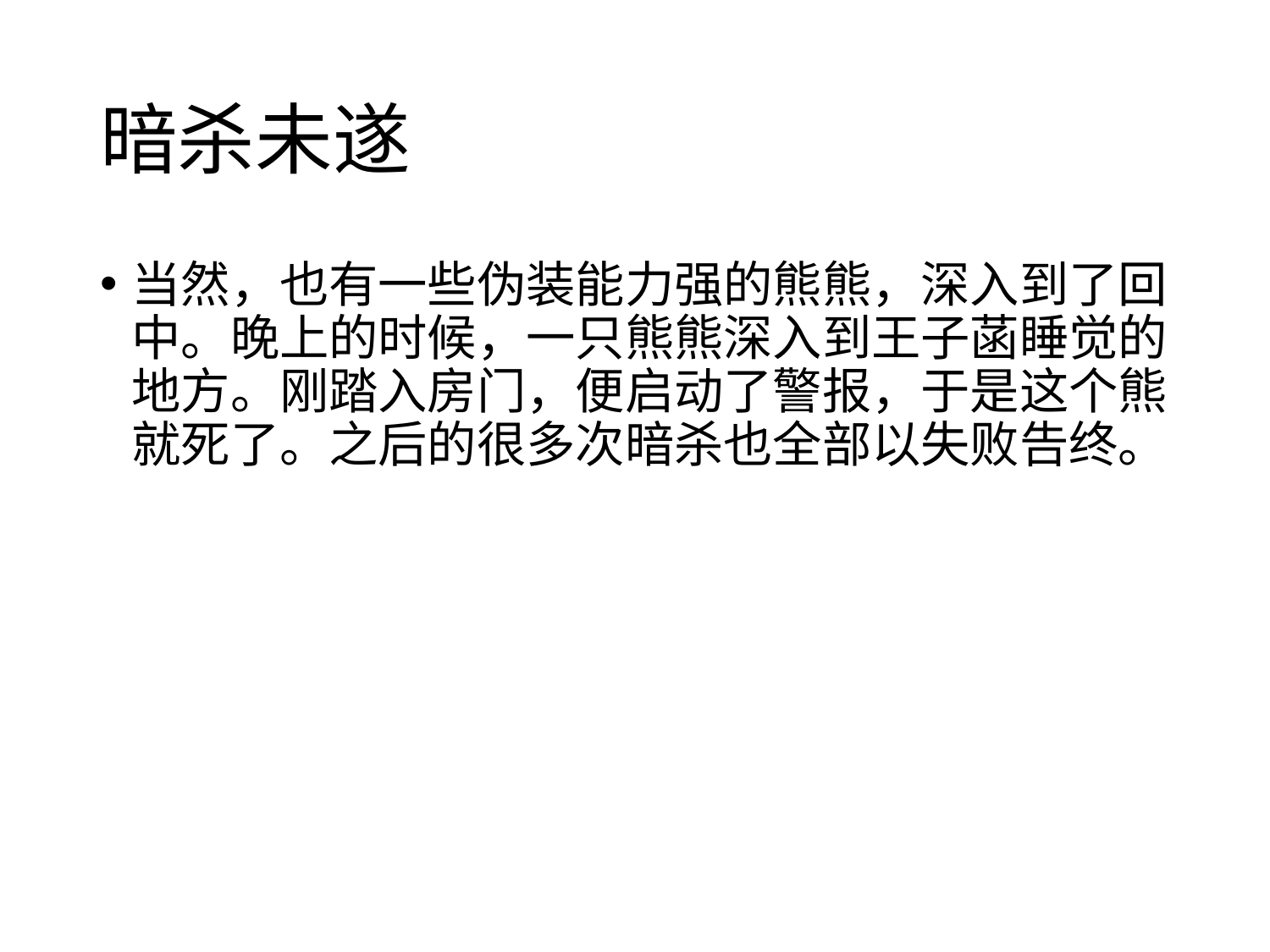

# 暗杀未遂
当然，也有一些伪装能力强的熊熊，深入到了回中。晚上的时候，一只熊熊深入到王子菡睡觉的地方。刚踏入房门，便启动了警报，于是这个熊就死了。之后的很多次暗杀也全部以失败告终。